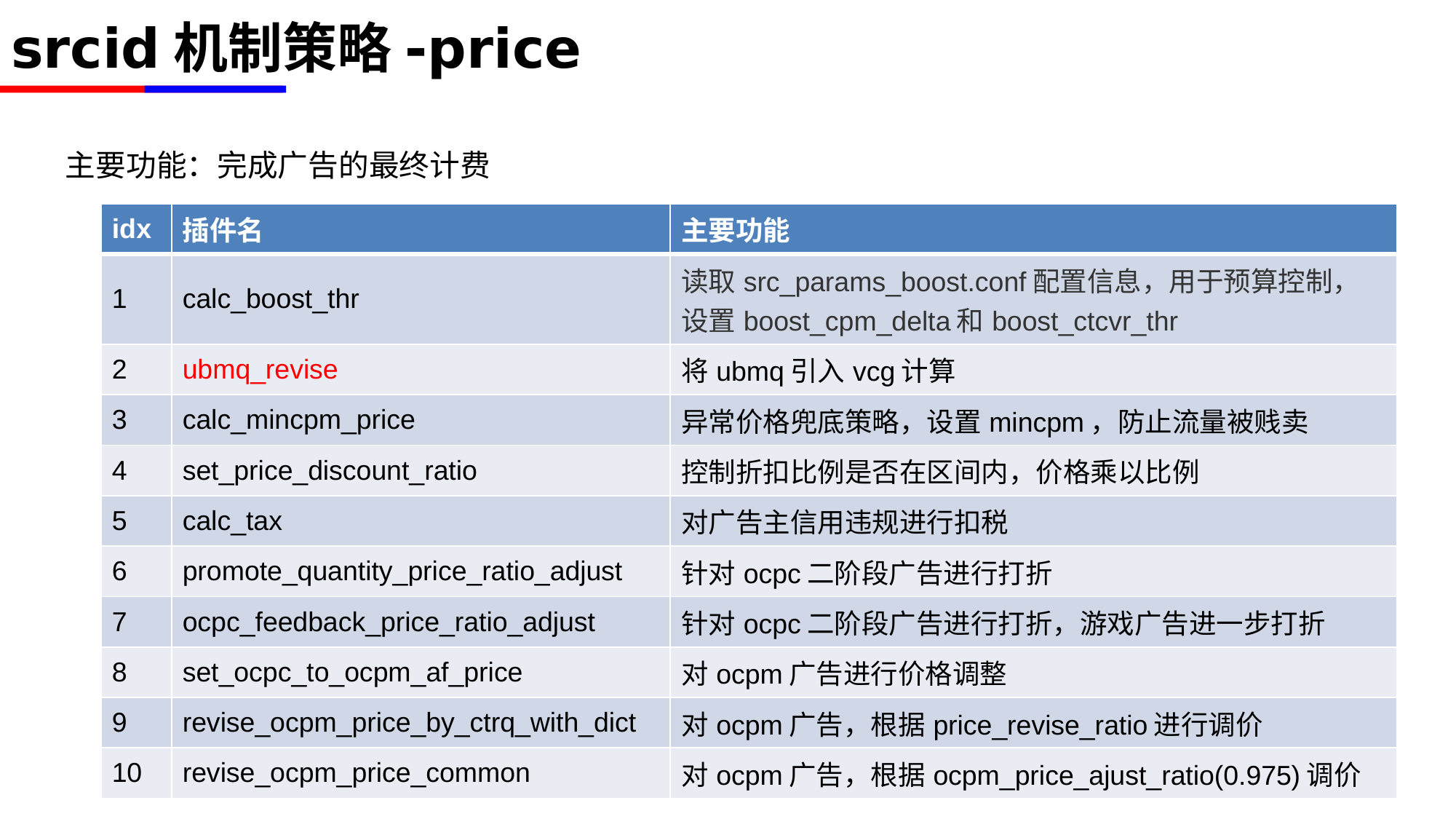

# srcid机制策略-price
主要功能：完成广告的最终计费

| idx | 插件名 | 主要功能 |
| --- | --- | --- |
| 1 | calc\_boost\_thr | 读取src\_params\_boost.conf配置信息，用于预算控制，设置boost\_cpm\_delta和boost\_ctcvr\_thr |
| 2 | ubmq\_revise | 将ubmq引入vcg计算 |
| 3 | calc\_mincpm\_price | 异常价格兜底策略，设置mincpm，防止流量被贱卖 |
| 4 | set\_price\_discount\_ratio | 控制折扣比例是否在区间内，价格乘以比例 |
| 5 | calc\_tax | 对广告主信用违规进行扣税 |
| 6 | promote\_quantity\_price\_ratio\_adjust | 针对ocpc二阶段广告进行打折 |
| 7 | ocpc\_feedback\_price\_ratio\_adjust | 针对ocpc二阶段广告进行打折，游戏广告进一步打折 |
| 8 | set\_ocpc\_to\_ocpm\_af\_price | 对ocpm广告进行价格调整 |
| 9 | revise\_ocpm\_price\_by\_ctrq\_with\_dict | 对ocpm广告，根据price\_revise\_ratio进行调价 |
| 10 | revise\_ocpm\_price\_common | 对ocpm广告，根据ocpm\_price\_ajust\_ratio(0.975)调价 |